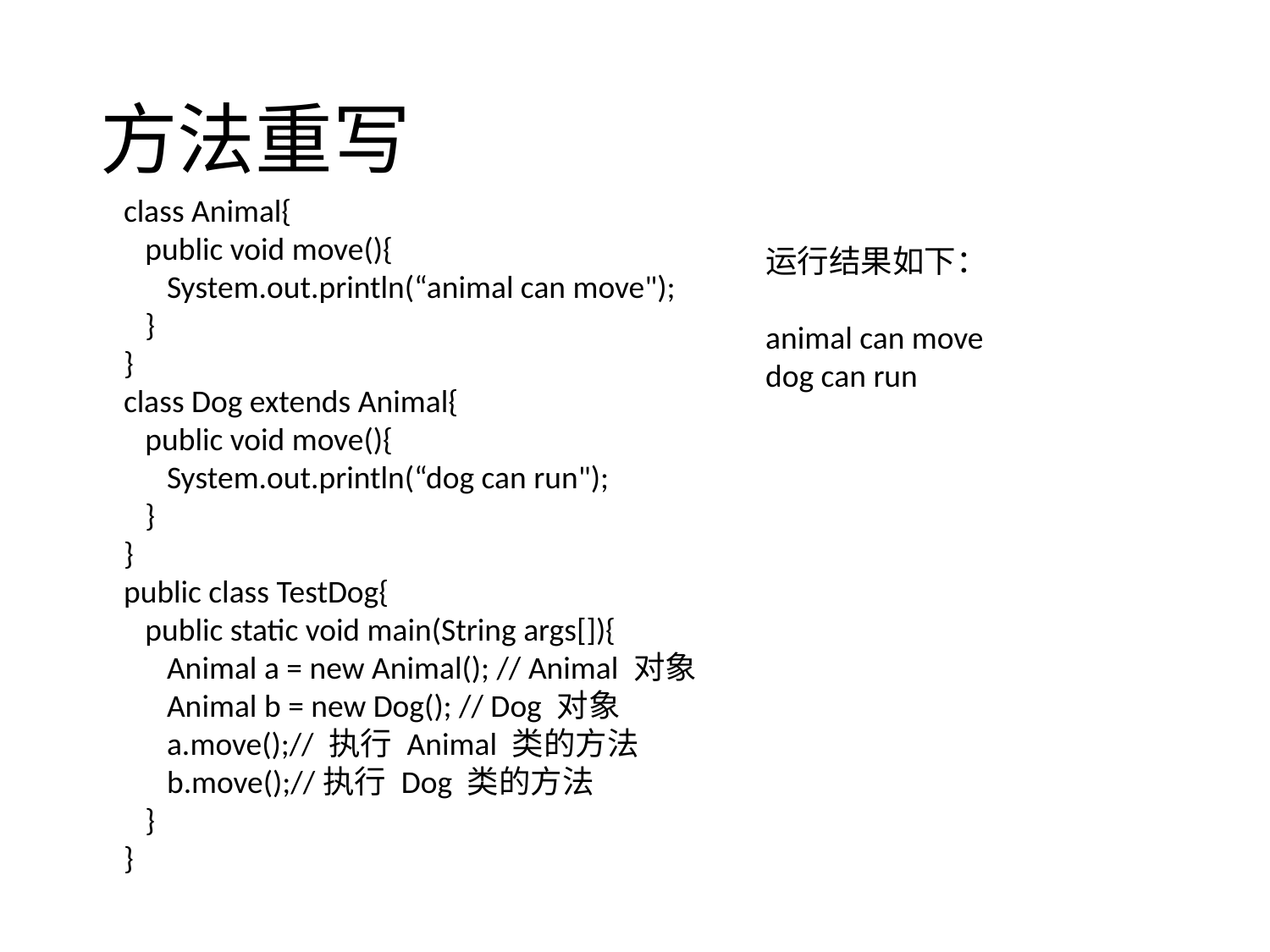

# 方法重写
class Animal{
   public void move(){
      System.out.println(“animal can move");
   }
}
class Dog extends Animal{
   public void move(){
      System.out.println(“dog can run");
   }
}
public class TestDog{
   public static void main(String args[]){
      Animal a = new Animal(); // Animal 对象
      Animal b = new Dog(); // Dog 对象
      a.move();// 执行 Animal 类的方法
      b.move();//执行 Dog 类的方法
   }
}
运行结果如下：

animal can move
dog can run